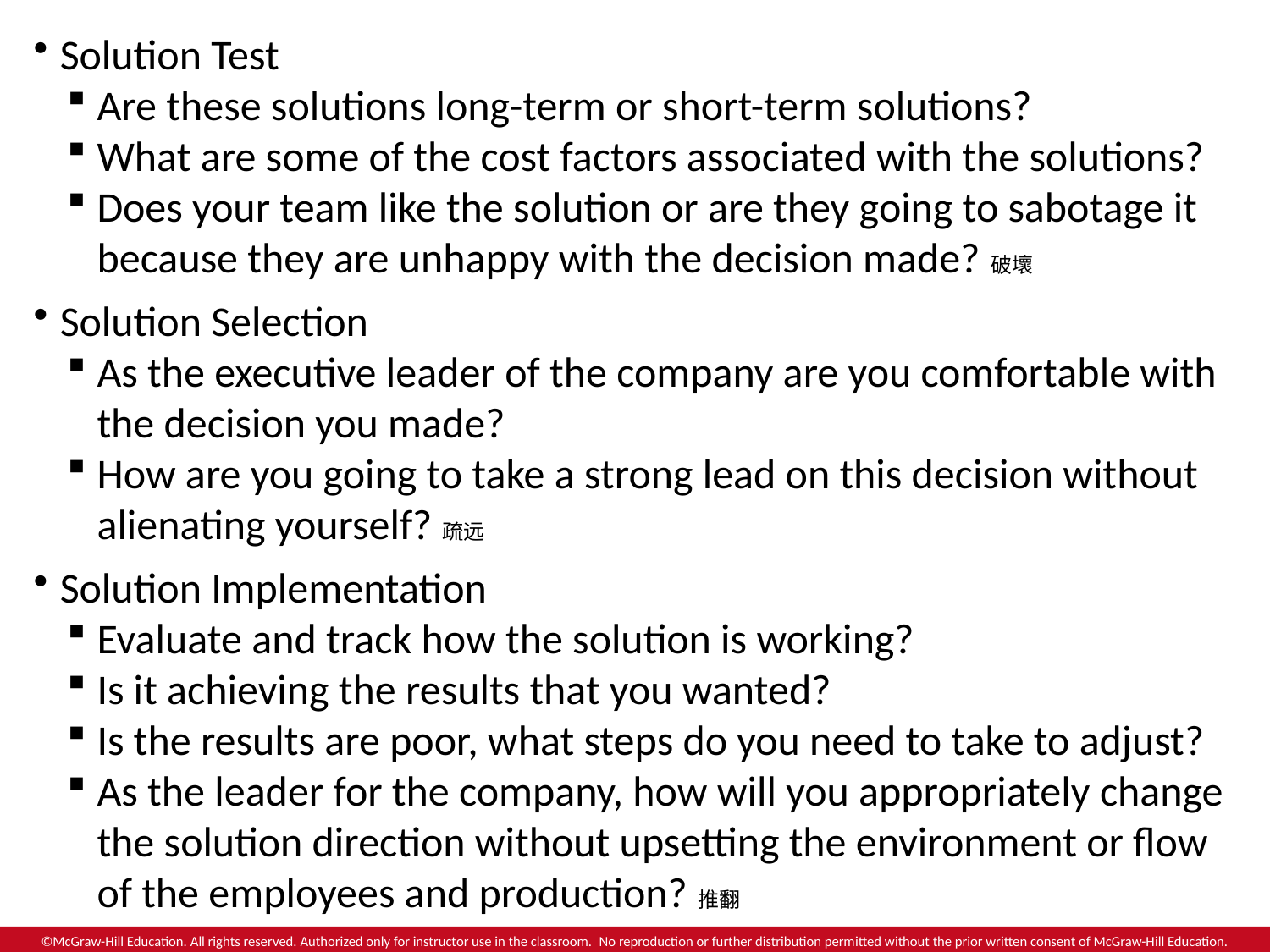

Solution Test
Are these solutions long-term or short-term solutions?
What are some of the cost factors associated with the solutions?
Does your team like the solution or are they going to sabotage it because they are unhappy with the decision made?破壞
Solution Selection
As the executive leader of the company are you comfortable with the decision you made?
How are you going to take a strong lead on this decision without alienating yourself?疏远
Solution Implementation
Evaluate and track how the solution is working?
Is it achieving the results that you wanted?
Is the results are poor, what steps do you need to take to adjust?
As the leader for the company, how will you appropriately change the solution direction without upsetting the environment or flow of the employees and production?推翻